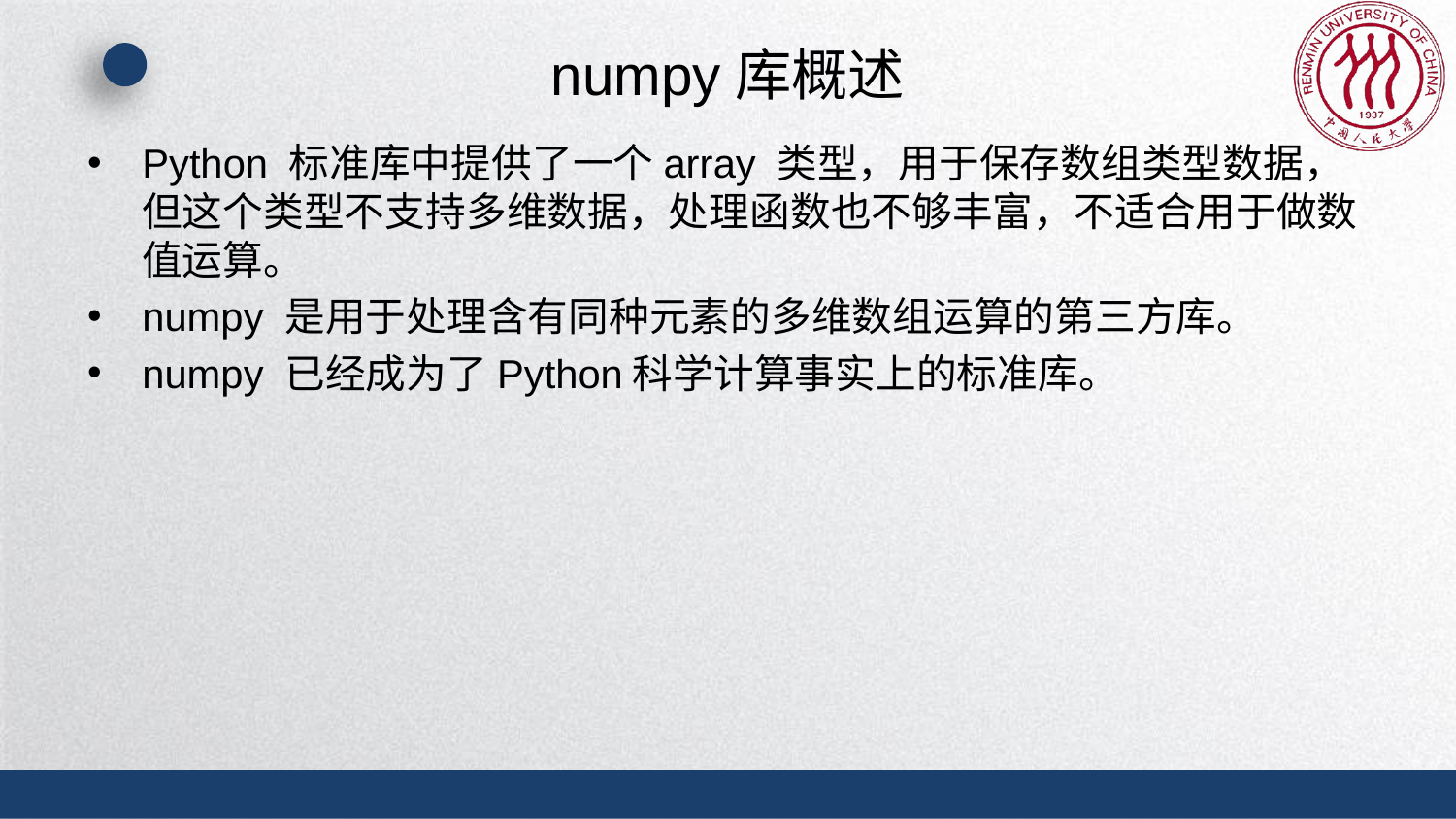

# numpy库概述
Python 标准库中提供了一个array 类型，用于保存数组类型数据，但这个类型不支持多维数据，处理函数也不够丰富，不适合用于做数值运算。
numpy 是用于处理含有同种元素的多维数组运算的第三方库。
numpy 已经成为了Python科学计算事实上的标准库。